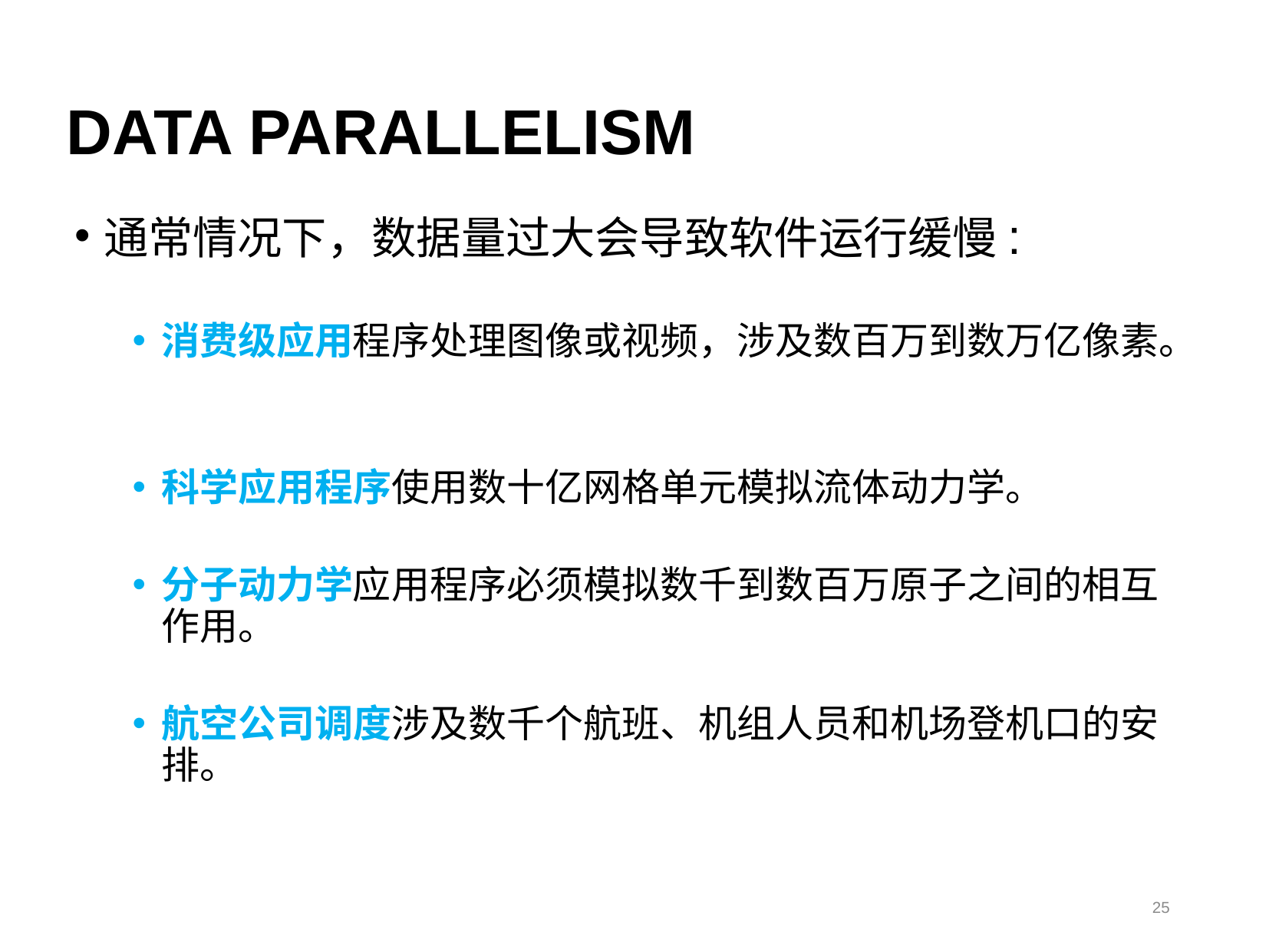

DATA PARALLELISM
通常情况下，数据量过大会导致软件运行缓慢:

消费级应用程序处理图像或视频，涉及数百万到数万亿像素。
科学应用程序使用数十亿网格单元模拟流体动力学。
分子动力学应用程序必须模拟数千到数百万原子之间的相互作用。
航空公司调度涉及数千个航班、机组人员和机场登机口的安排。
25